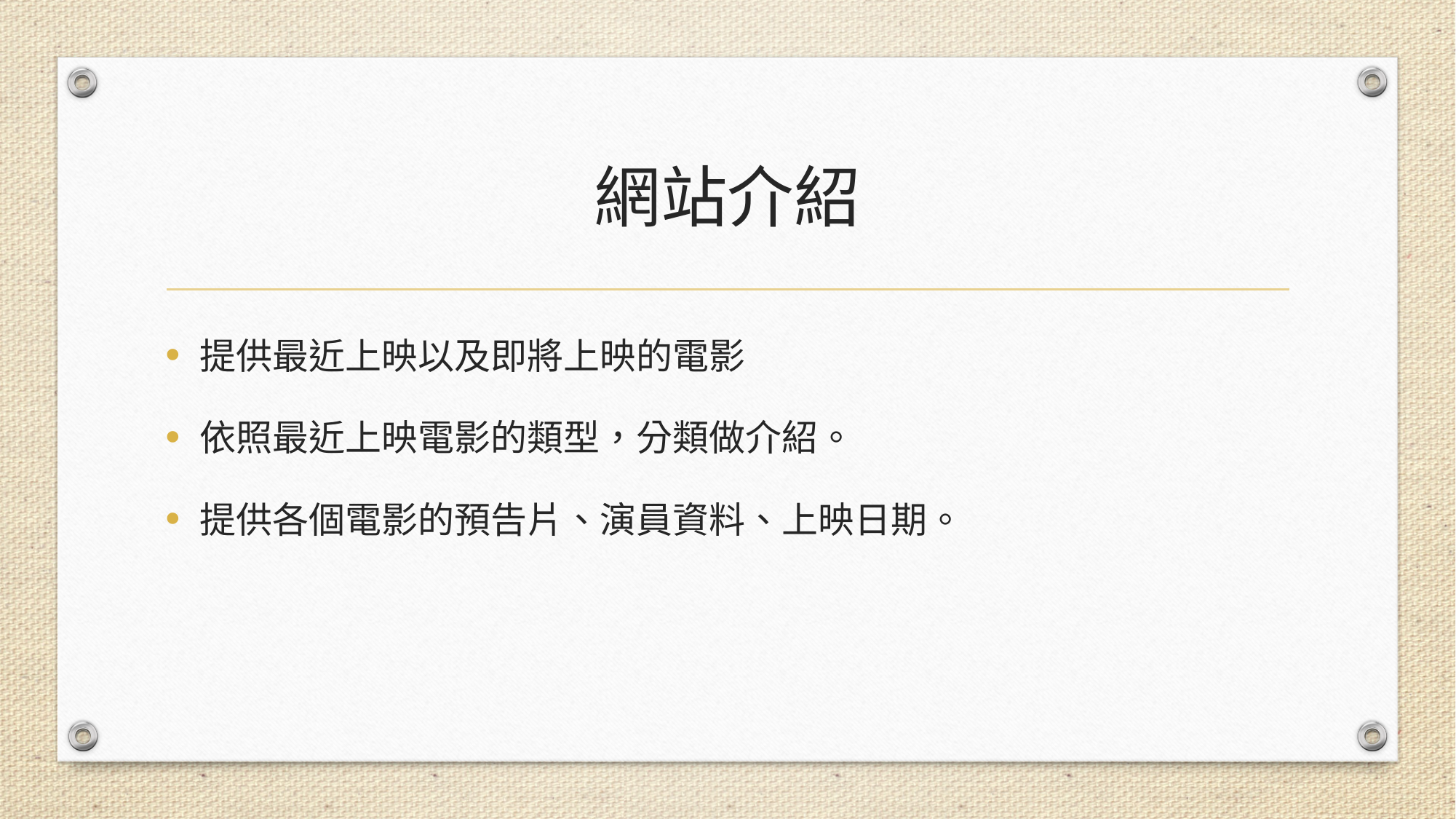

# 網站介紹
提供最近上映以及即將上映的電影
依照最近上映電影的類型，分類做介紹。
提供各個電影的預告片、演員資料、上映日期。